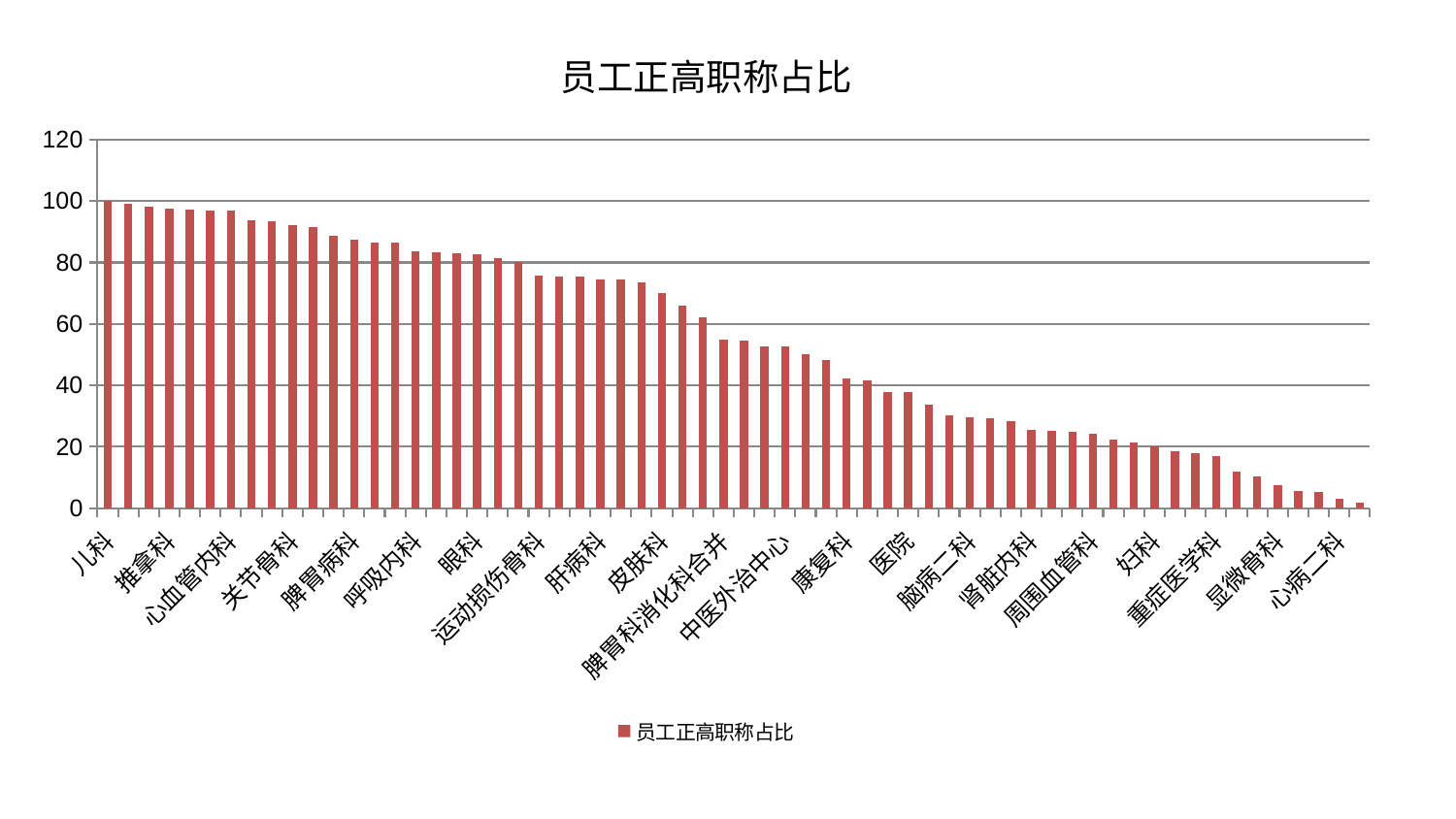

### Chart: 员工正高职称占比

| Category | 员工正高职称占比 |
|---|---|
| 儿科 | 100.0 |
| 口腔科 | 99.25658184784918 |
| 身心医学科 | 98.28380588451427 |
| 推拿科 | 97.51566585747084 |
| 心病一科 | 97.07195295832197 |
| 东区肾病科 | 96.96689947973468 |
| 心血管内科 | 96.91640850983784 |
| 胸外科 | 93.7217435264488 |
| 内分泌科 | 93.41335884518384 |
| 关节骨科 | 92.0535219583753 |
| 心病三科 | 91.54872248248103 |
| 耳鼻喉科 | 88.81877451283735 |
| 脾胃病科 | 87.34440954296892 |
| 妇科妇二科合并 | 86.4890894883167 |
| 泌尿外科 | 86.47692855516124 |
| 呼吸内科 | 83.78256626675844 |
| 东区重症医学科 | 83.45415044215412 |
| 骨科 | 83.05781453491191 |
| 眼科 | 82.55095104406175 |
| 肿瘤内科 | 81.47210097645771 |
| 消化内科 | 80.18484354852465 |
| 运动损伤骨科 | 75.62122726286891 |
| 肝胆外科 | 75.57569008325979 |
| 西区重症医学科 | 75.53707312372833 |
| 肝病科 | 74.51083779237248 |
| 心病四科 | 74.33652969703185 |
| 神经外科 | 73.58176397141725 |
| 皮肤科 | 70.06182761125878 |
| 中医经典科 | 65.92816044382597 |
| 针灸科 | 62.166601709979794 |
| 脾胃科消化科合并 | 54.7779437984409 |
| 综合内科 | 54.54832815081709 |
| 产科 | 52.80791051538608 |
| 中医外治中心 | 52.65197113891447 |
| 乳腺甲状腺外科 | 50.11894719515525 |
| 小儿骨科 | 48.41993484601892 |
| 康复科 | 42.16891801088787 |
| 治未病中心 | 41.566530706194094 |
| 脊柱骨科 | 37.96182637584663 |
| 医院 | 37.68722988270586 |
| 老年医学科 | 33.774944305649306 |
| 风湿病科 | 30.28348946632812 |
| 脑病二科 | 29.724408705579748 |
| 脑病一科 | 29.28695011700146 |
| 小儿推拿科 | 28.389284425995832 |
| 肾脏内科 | 25.369474570175054 |
| 微创骨科 | 25.21345625806278 |
| 普通外科 | 25.014828338115144 |
| 周围血管科 | 24.349848965922437 |
| 肾病科 | 22.404633453523203 |
| 男科 | 21.40181623000585 |
| 妇科 | 20.179231564007114 |
| 美容皮肤科 | 18.448268315363634 |
| 神经内科 | 17.91187044623461 |
| 重症医学科 | 17.08531523176594 |
| 脑病三科 | 11.924711463683519 |
| 肛肠科 | 10.35986966160787 |
| 显微骨科 | 7.466834725648848 |
| 创伤骨科 | 5.7760924575046815 |
| 血液科 | 5.411989123612688 |
| 心病二科 | 3.2353389865627644 |
| 妇二科 | 1.9312182057474105 |
237